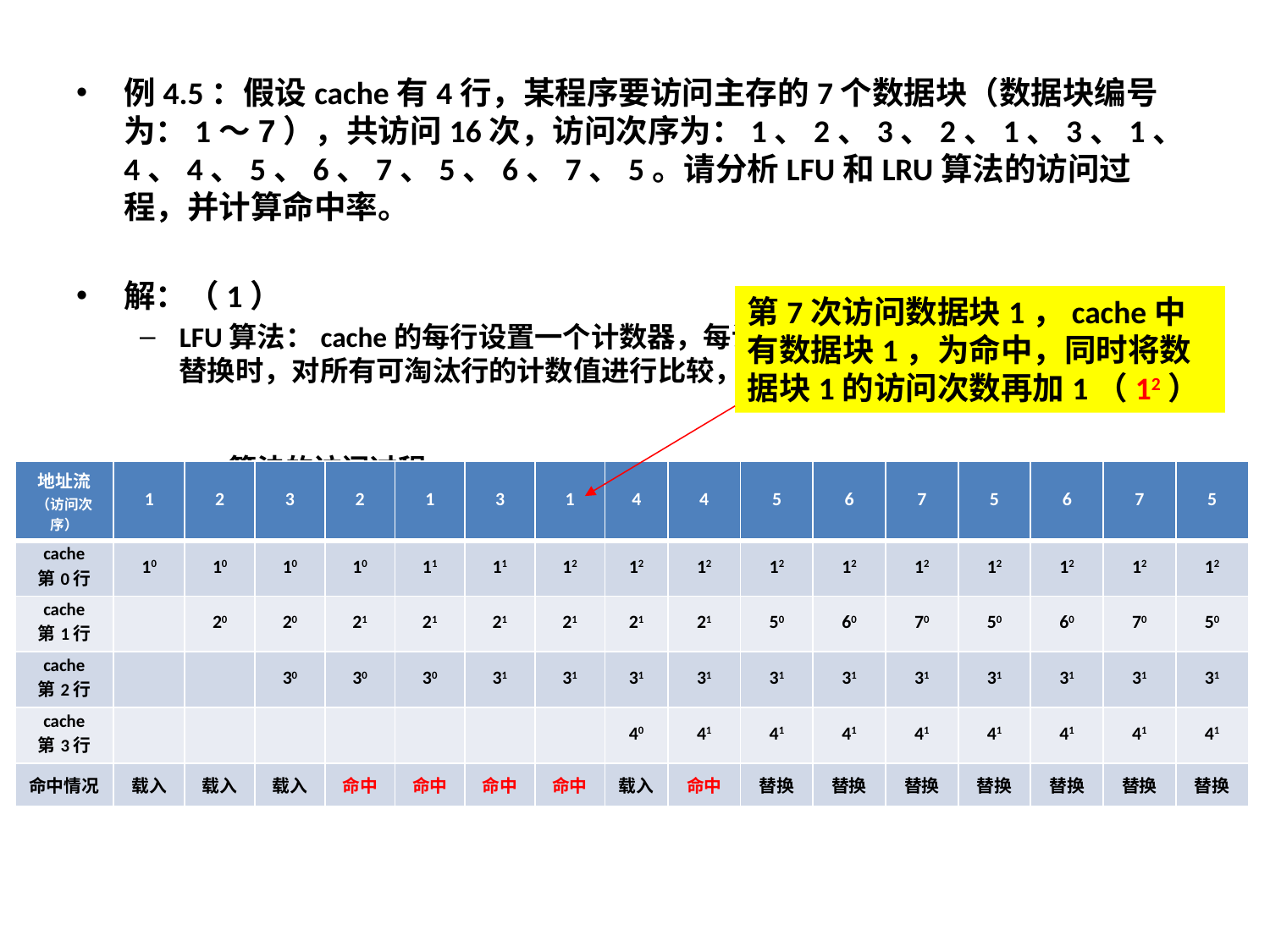

例4.5：假设cache有4行，某程序要访问主存的7个数据块（数据块编号为：1～7），共访问16次，访问次序为：1、2、3、2、1、3、1、4、4、5、6、7、5、6、7、5。请分析LFU和LRU算法的访问过程，并计算命中率。

解：（1）
LFU算法：cache的每行设置一个计数器，每访问该行一次，计数器加1；当需要替换时，对所有可淘汰行的计数值进行比较，将计数值最小的行淘汰掉

LFU算法的访问过程：
第7次访问数据块1，cache中有数据块1，为命中，同时将数据块1的访问次数再加1（12）
| 地址流 （访问次序） | 1 | 2 | 3 | 2 | 1 | 3 | 1 | 4 | 4 | 5 | 6 | 7 | 5 | 6 | 7 | 5 |
| --- | --- | --- | --- | --- | --- | --- | --- | --- | --- | --- | --- | --- | --- | --- | --- | --- |
| cache 第0行 | 10 | 10 | 10 | 10 | 11 | 11 | 12 | 12 | 12 | 12 | 12 | 12 | 12 | 12 | 12 | 12 |
| cache 第1行 |  | 20 | 20 | 21 | 21 | 21 | 21 | 21 | 21 | 50 | 60 | 70 | 50 | 60 | 70 | 50 |
| cache 第2行 |  |  | 30 | 30 | 30 | 31 | 31 | 31 | 31 | 31 | 31 | 31 | 31 | 31 | 31 | 31 |
| cache 第3行 |  |  |  |  |  |  |  | 40 | 41 | 41 | 41 | 41 | 41 | 41 | 41 | 41 |
| 命中情况 | 载入 | 载入 | 载入 | 命中 | 命中 | 命中 | 命中 | 载入 | 命中 | 替换 | 替换 | 替换 | 替换 | 替换 | 替换 | 替换 |